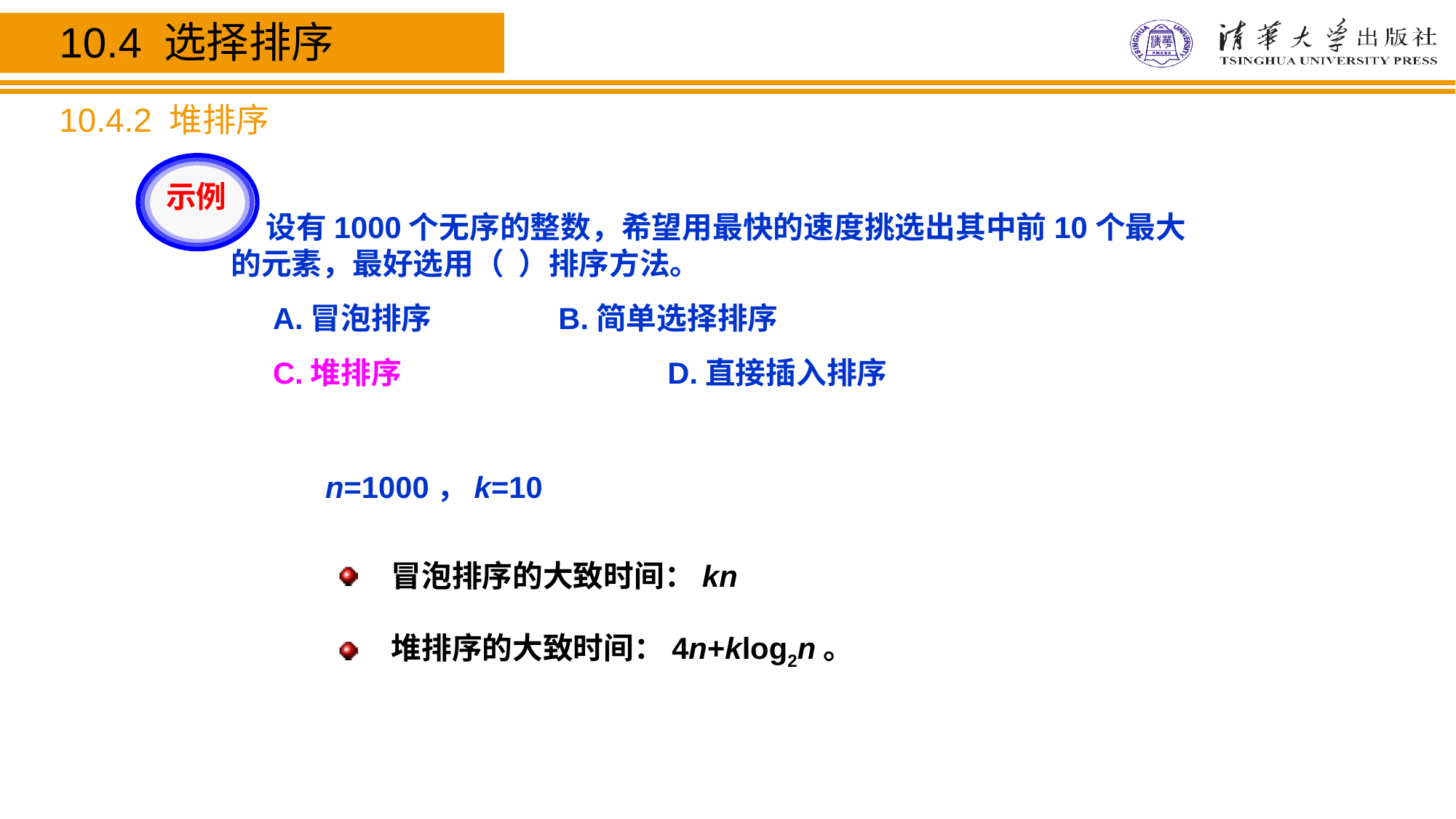

10.4 选择排序
10.4.2 堆排序

示例
    设有1000个无序的整数，希望用最快的速度挑选出其中前10个最大的元素，最好选用（  ）排序方法。
     A.冒泡排序		B.简单选择排序
     C.堆排序			D.直接插入排序
n=1000，k=10
冒泡排序的大致时间：kn
堆排序的大致时间：4n+klog2n。